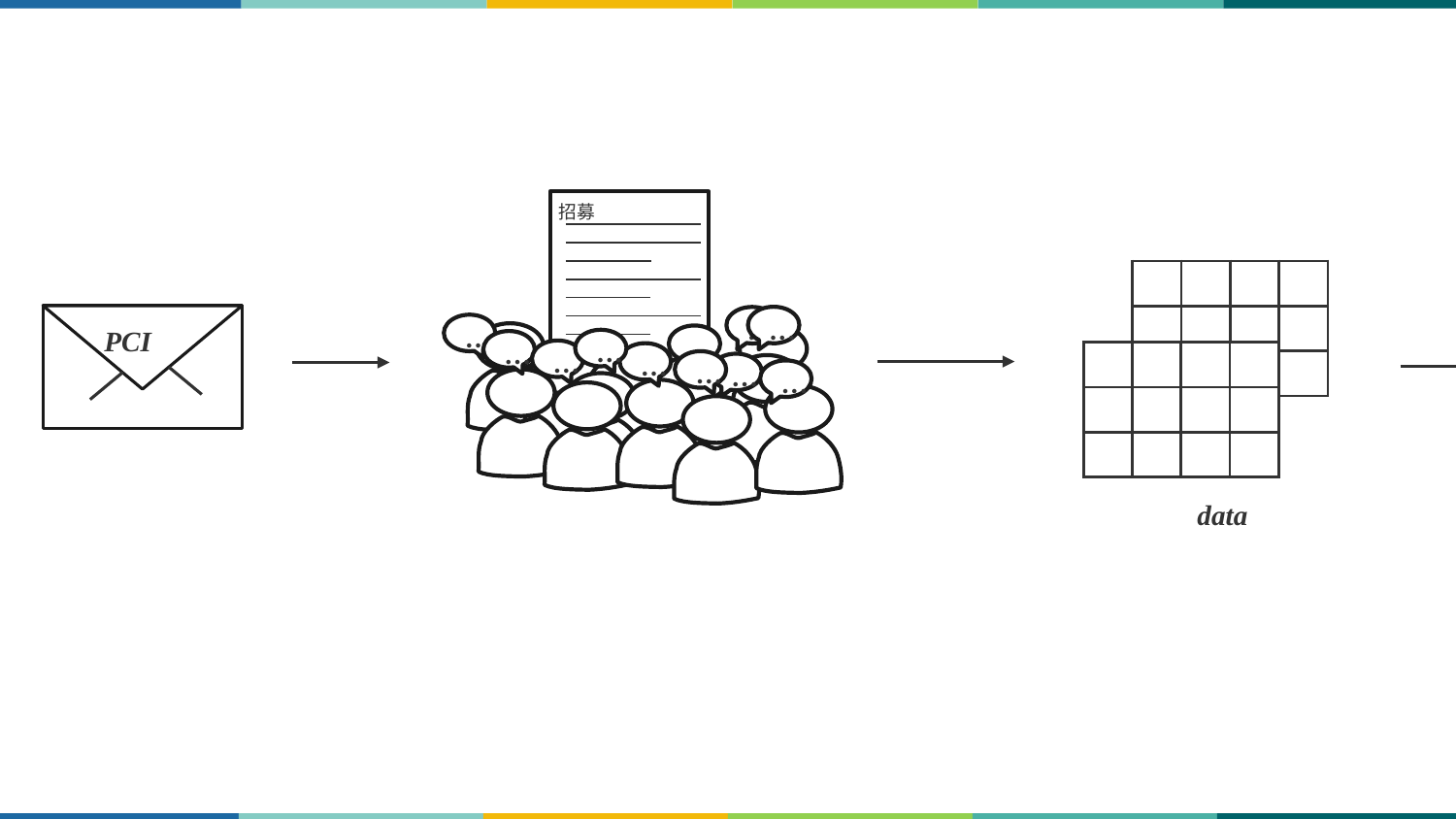

招募
…
…
…

…
…
…
…
…

…
…

…

|  |  |  |  |
| --- | --- | --- | --- |
|  |  |  |  |
|  |  |  |  |

PCI
| ... |  |  |  |
| --- | --- | --- | --- |
|  |  |  |  |
|  |  |  |  |
data

华中师范大学研究生会